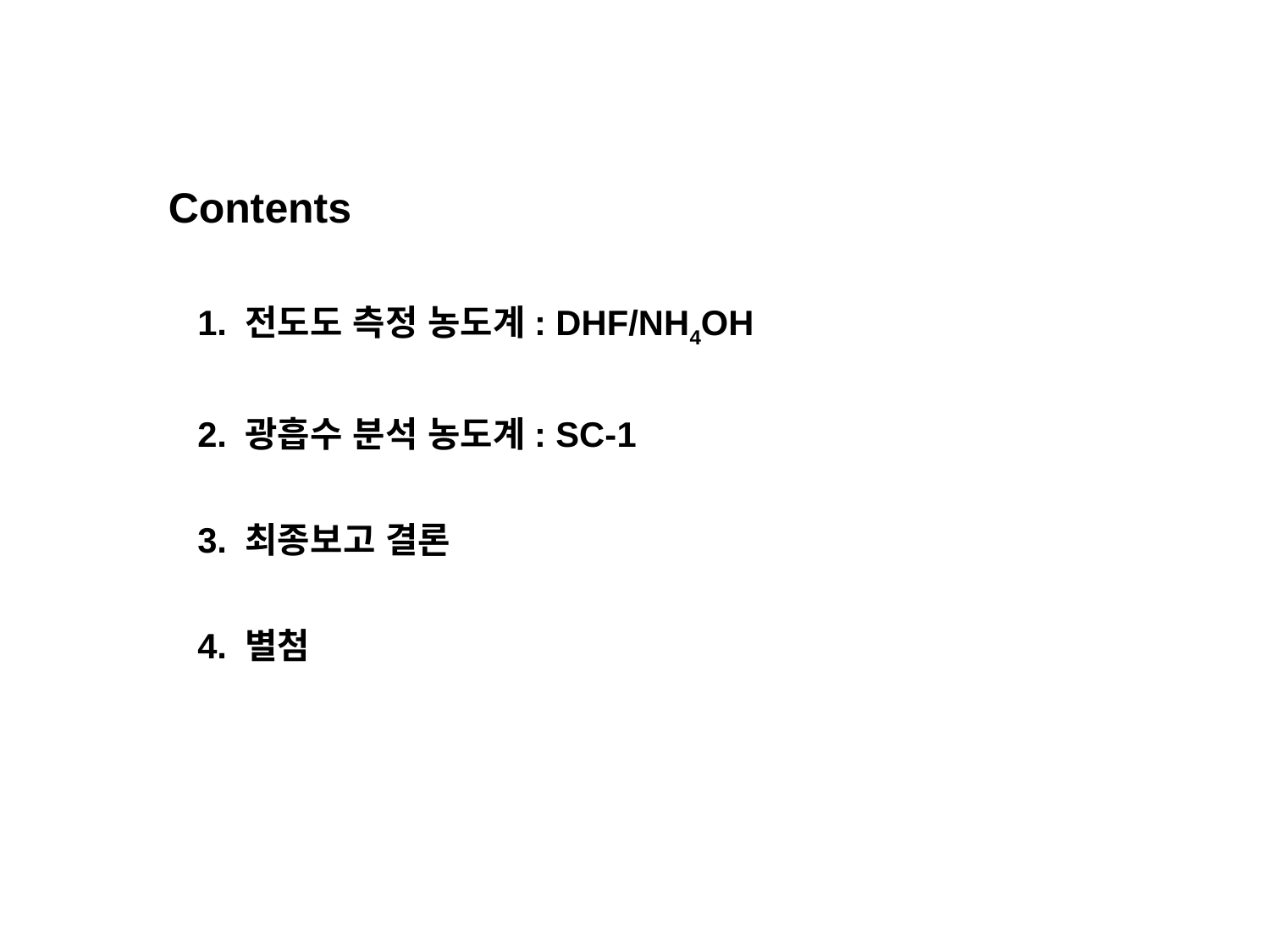

Contents
   1. 전도도 측정 농도계: DHF/NH4OH
   2. 광흡수 분석 농도계: SC-1
   3. 최종보고 결론
   4. 별첨